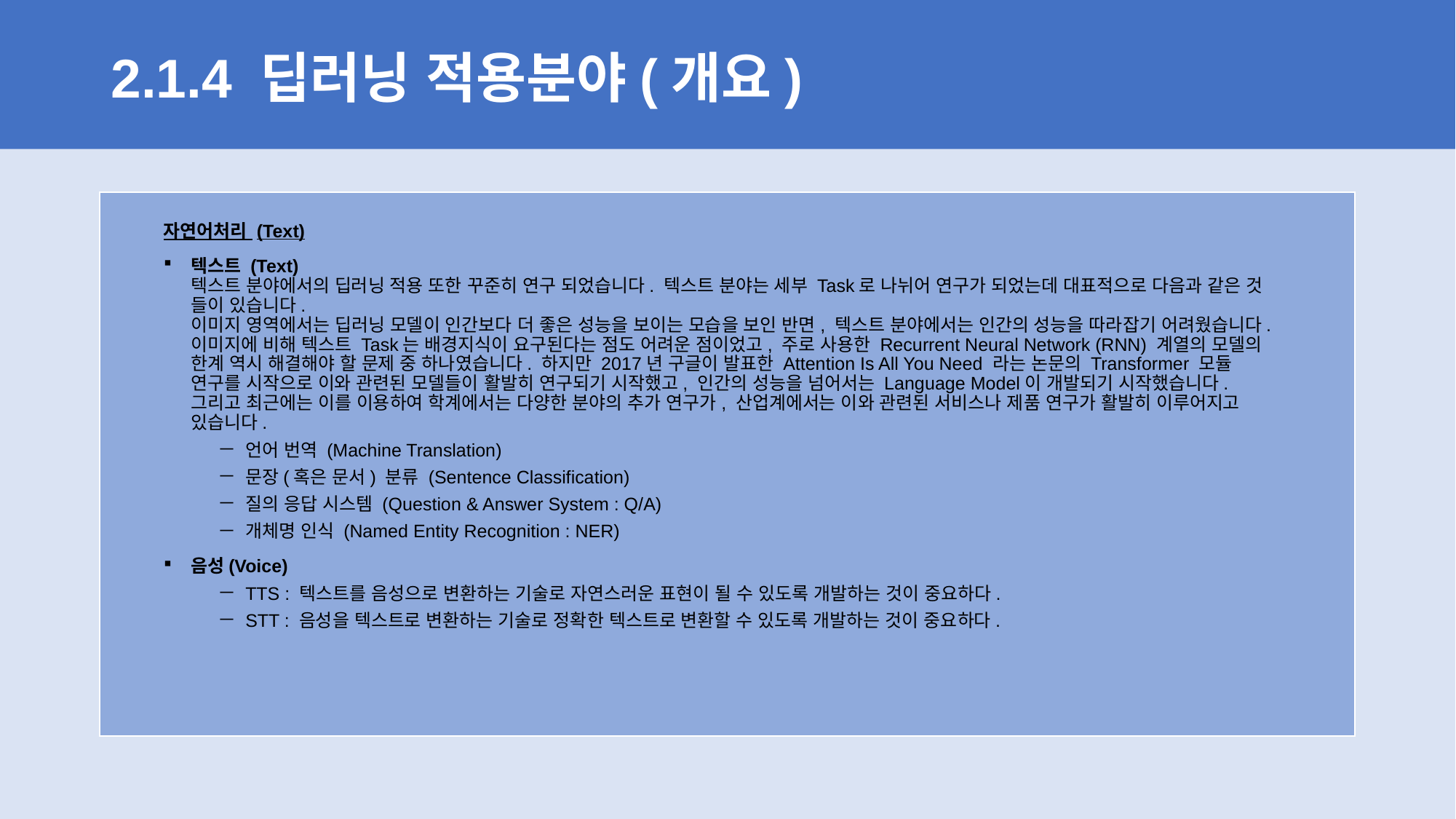

# 2.1.4 딥러닝 적용분야(개요)

자연어처리 (Text)
텍스트 (Text)
텍스트 분야에서의 딥러닝 적용 또한 꾸준히 연구 되었습니다. 텍스트 분야는 세부 Task로 나뉘어 연구가 되었는데 대표적으로 다음과 같은 것 들이 있습니다.
이미지 영역에서는 딥러닝 모델이 인간보다 더 좋은 성능을 보이는 모습을 보인 반면, 텍스트 분야에서는 인간의 성능을 따라잡기 어려웠습니다. 이미지에 비해 텍스트 Task는 배경지식이 요구된다는 점도 어려운 점이었고, 주로 사용한 Recurrent Neural Network (RNN) 계열의 모델의 한계 역시 해결해야 할 문제 중 하나였습니다. 하지만 2017년 구글이 발표한 Attention Is All You Need 라는 논문의 Transformer 모듈 연구를 시작으로 이와 관련된 모델들이 활발히 연구되기 시작했고, 인간의 성능을 넘어서는 Language Model이 개발되기 시작했습니다. 그리고 최근에는 이를 이용하여 학계에서는 다양한 분야의 추가 연구가, 산업계에서는 이와 관련된 서비스나 제품 연구가 활발히 이루어지고 있습니다.
언어 번역 (Machine Translation)
문장(혹은 문서) 분류 (Sentence Classification)
질의 응답 시스템 (Question & Answer System : Q/A)
개체명 인식 (Named Entity Recognition : NER)
음성(Voice)
TTS : 텍스트를 음성으로 변환하는 기술로 자연스러운 표현이 될 수 있도록 개발하는 것이 중요하다.
STT : 음성을 텍스트로 변환하는 기술로 정확한 텍스트로 변환할 수 있도록 개발하는 것이 중요하다.